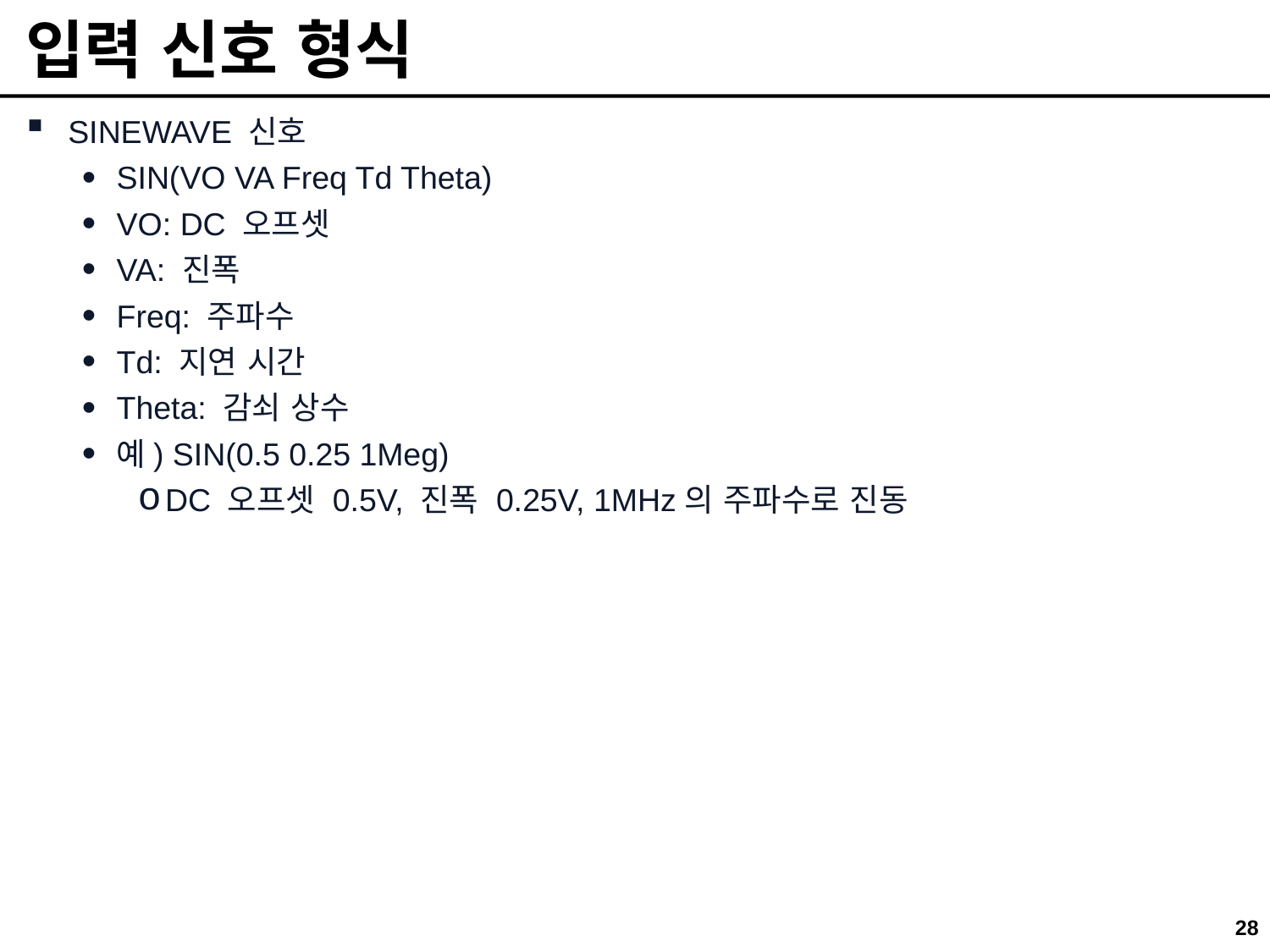

# 입력 신호 형식
SINEWAVE 신호
SIN(VO VA Freq Td Theta)
VO: DC 오프셋
VA: 진폭
Freq: 주파수
Td: 지연 시간
Theta: 감쇠 상수
예) SIN(0.5 0.25 1Meg)
DC 오프셋 0.5V, 진폭 0.25V, 1MHz의 주파수로 진동